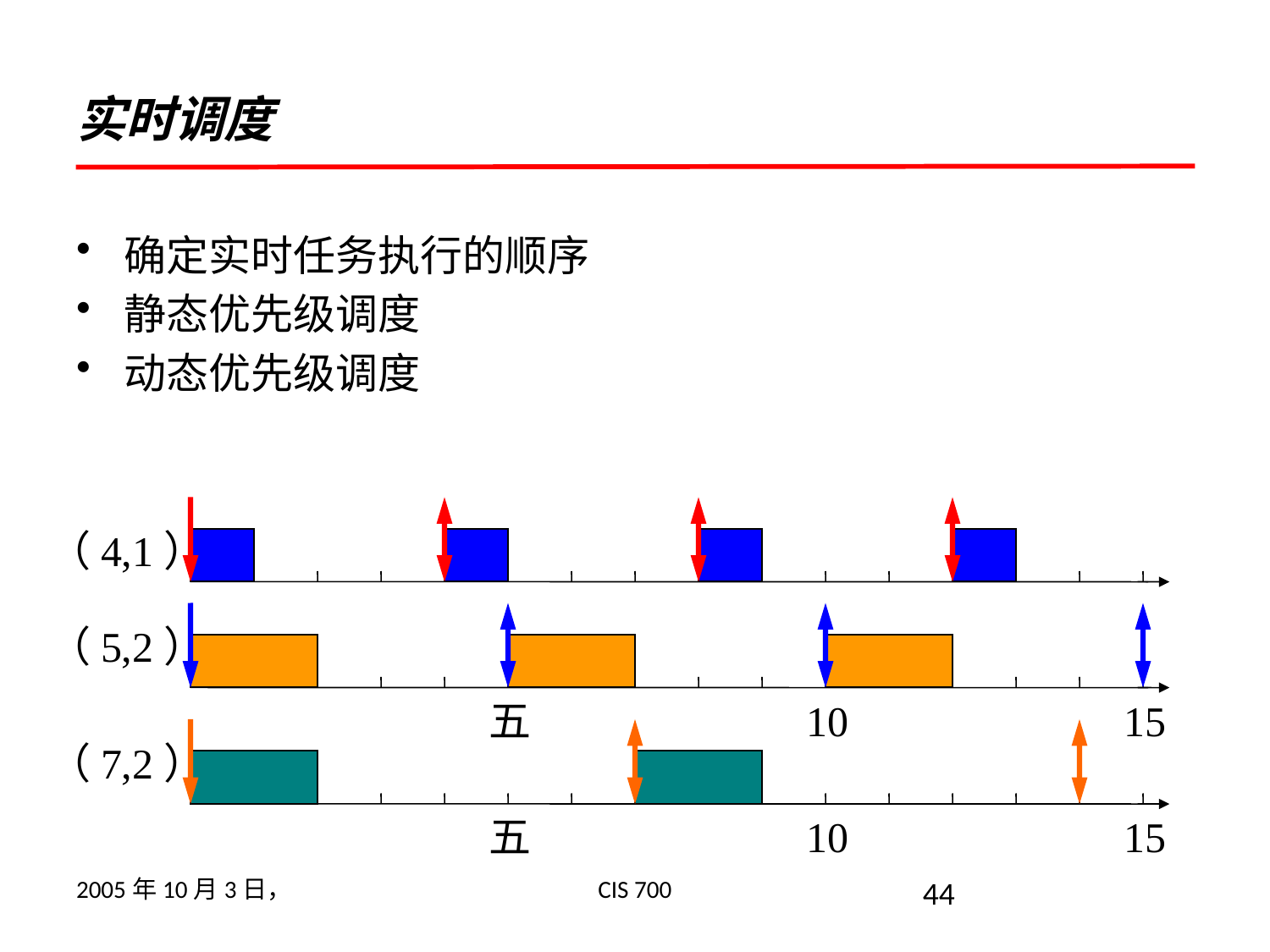

# 实时调度
确定实时任务执行的顺序
静态优先级调度
动态优先级调度

（4,1）

（5,2）

五
10
15
五
10
15

（7,2）

2005年10月3日，
CIS 700
44